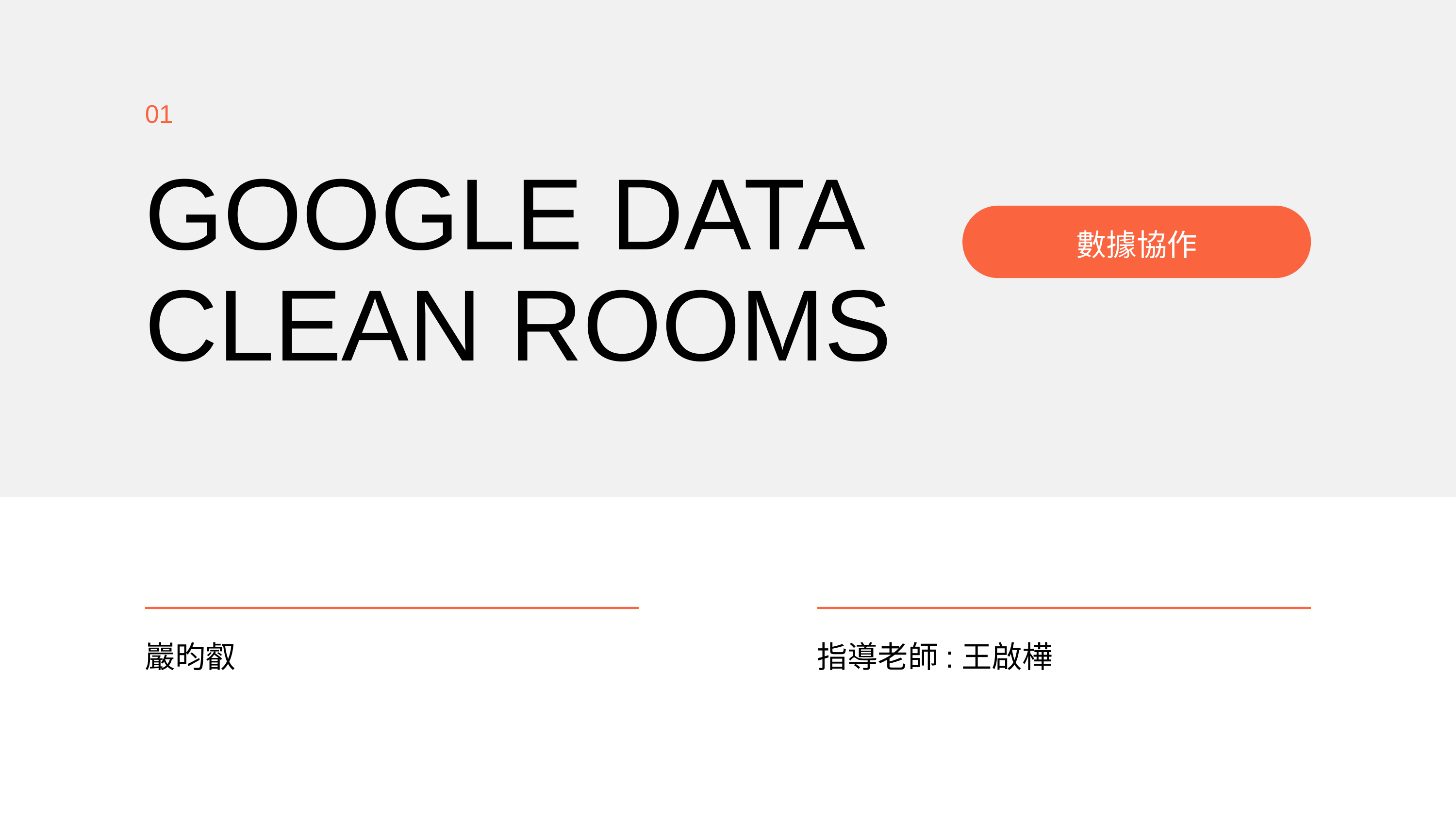

01
GOOGLE DATA CLEAN ROOMS

數據協作

巖昀叡

指導老師:王啟樺